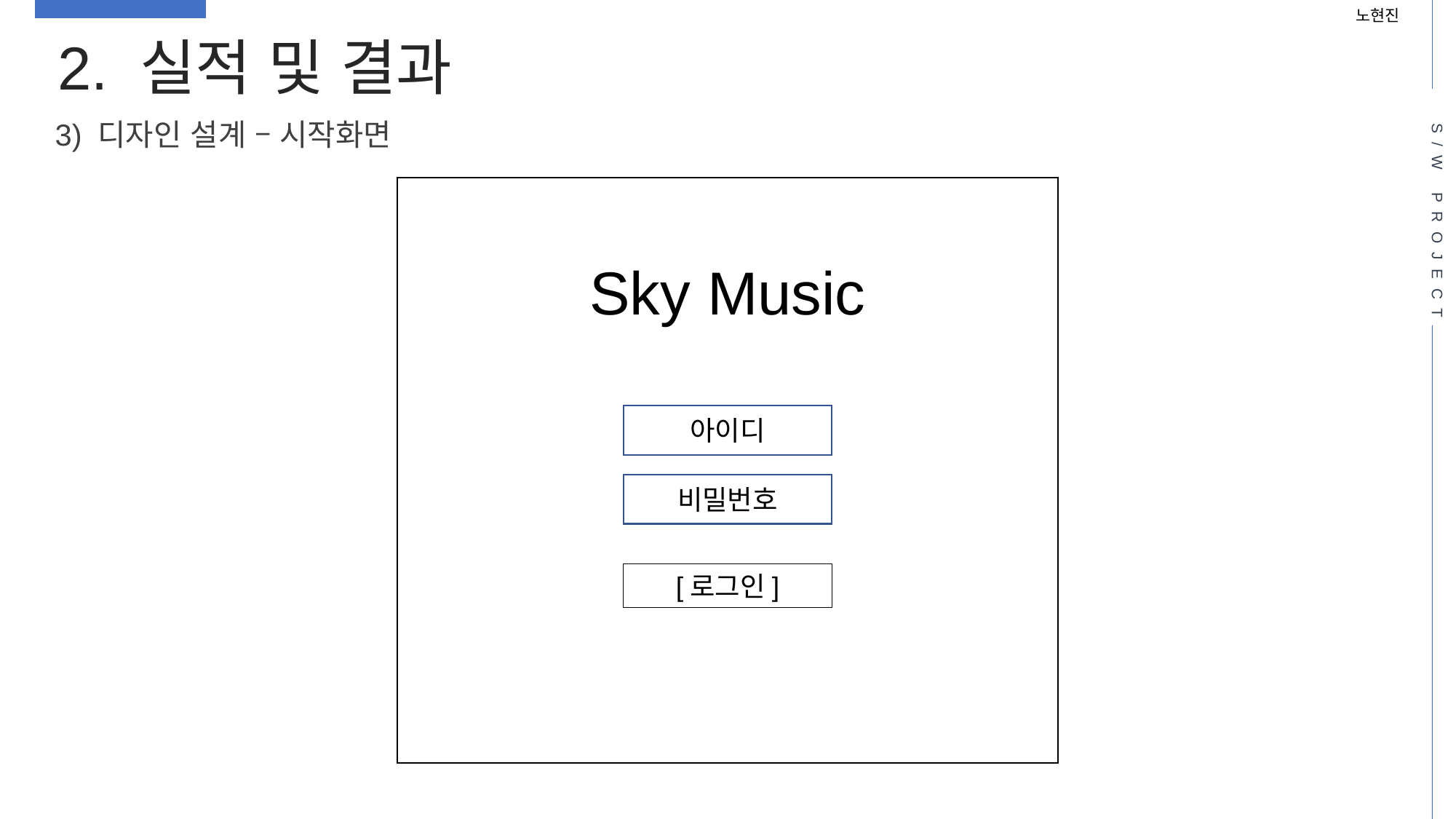

노현진
2. 실적 및 결과
3) 디자인 설계 – 시작화면
S/W PROJECT

Sky Music
아이디
비밀번호
[로그인]